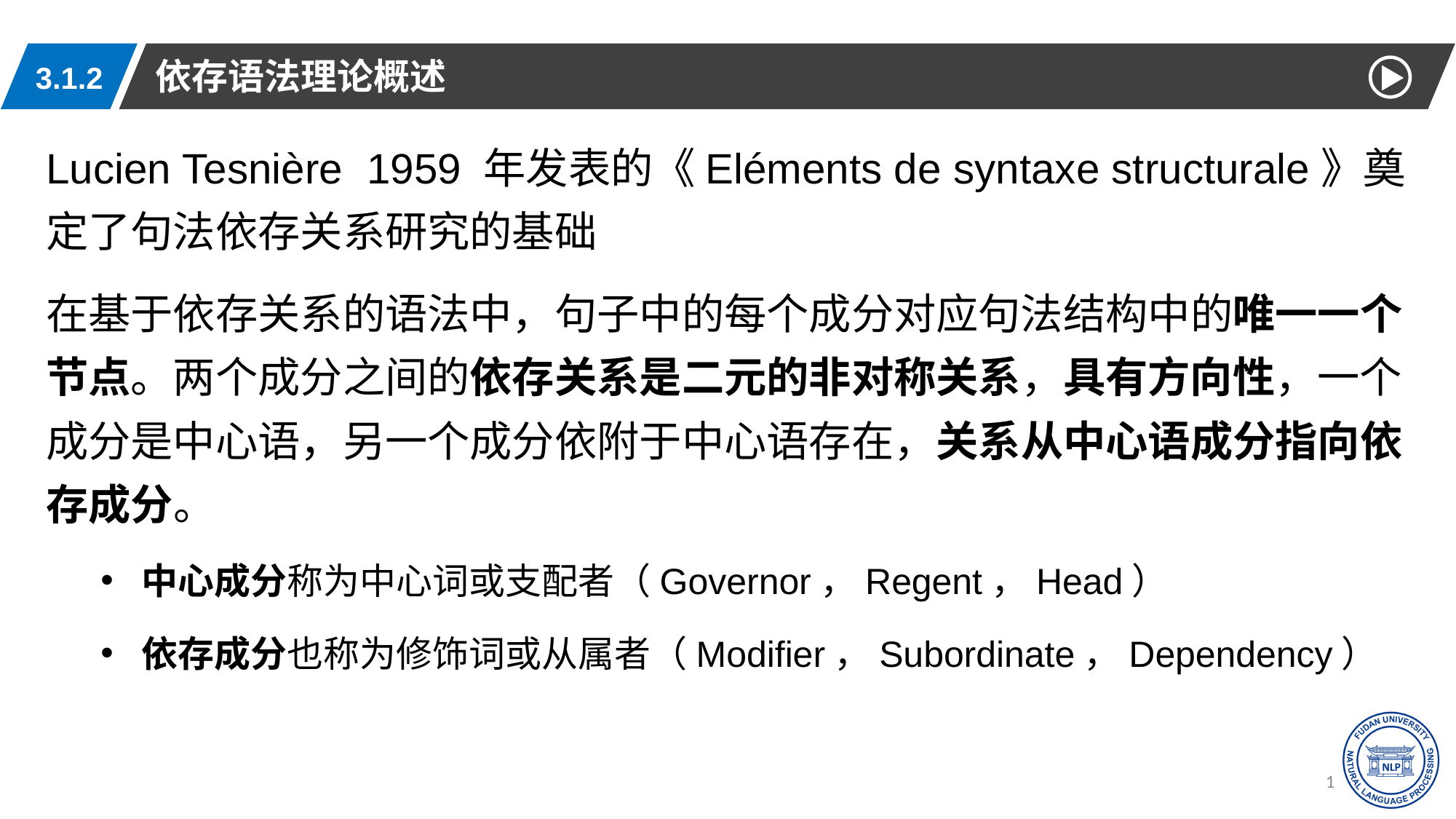

依存语法理论概述
3.1.2

Lucien Tesnière  1959 年发表的《Eléments de syntaxe structurale》奠定了句法依存关系研究的基础
在基于依存关系的语法中，句子中的每个成分对应句法结构中的唯一一个节点。两个成分之间的依存关系是二元的非对称关系，具有方向性，一个成分是中心语，另一个成分依附于中心语存在，关系从中心语成分指向依存成分。
中心成分称为中心词或支配者（Governor，Regent，Head）
依存成分也称为修饰词或从属者（Modifier，Subordinate，Dependency）
11